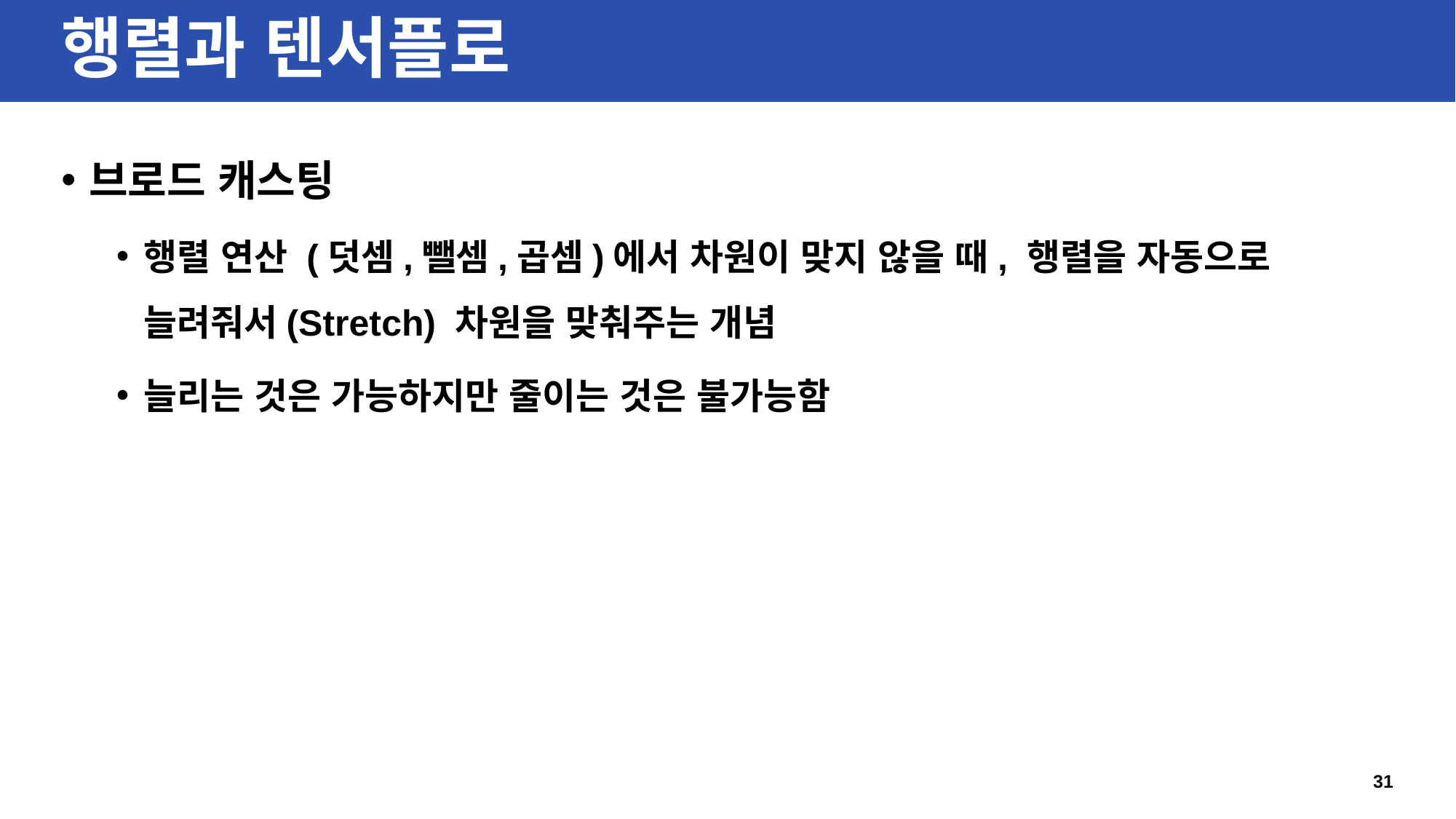

# 행렬과 텐서플로
브로드 캐스팅
행렬 연산 (덧셈,뺄셈,곱셈)에서 차원이 맞지 않을 때, 행렬을 자동으로 늘려줘서(Stretch) 차원을 맞춰주는 개념
늘리는 것은 가능하지만 줄이는 것은 불가능함
31